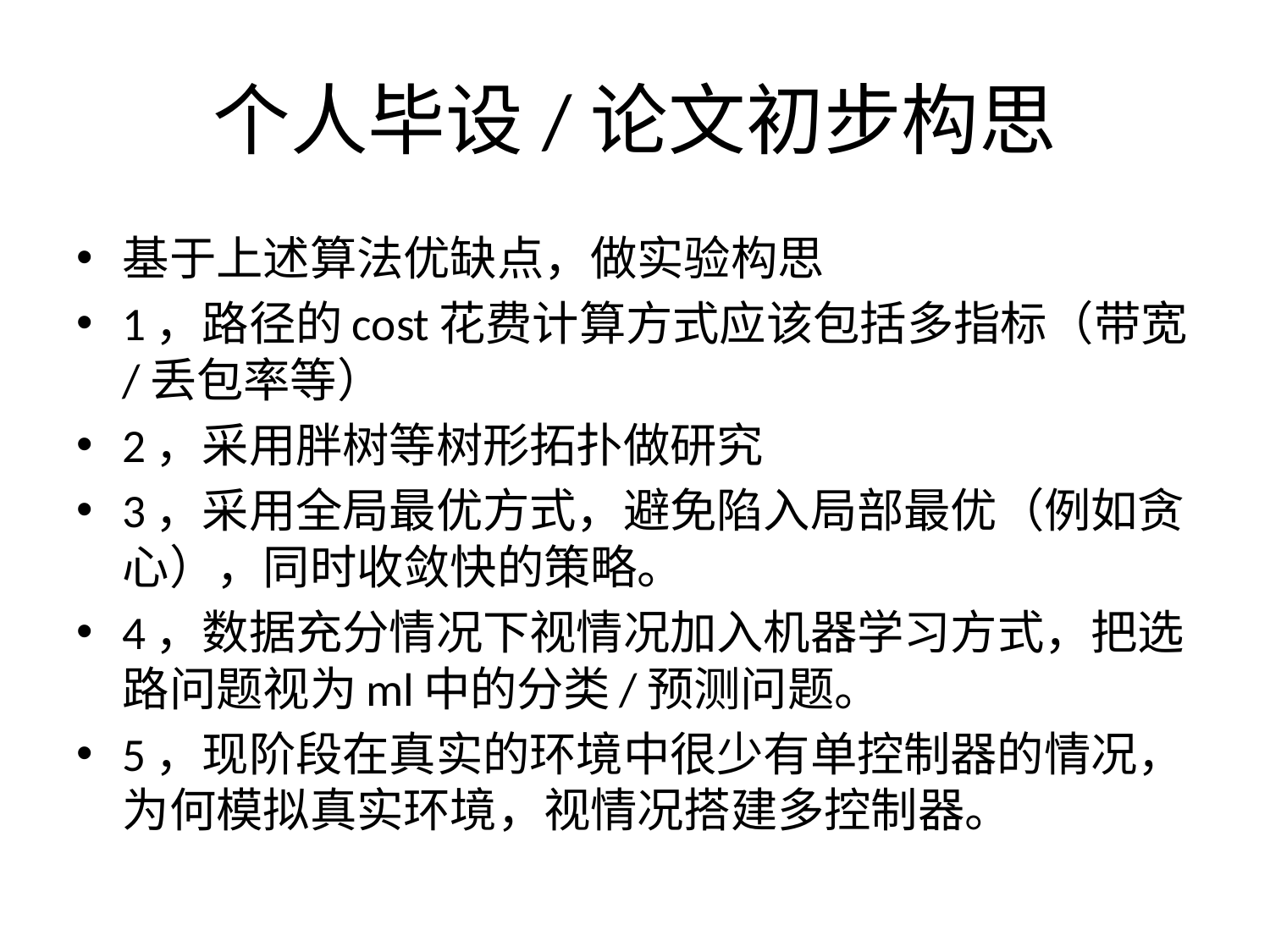

# 个人毕设/论文初步构思
基于上述算法优缺点，做实验构思
1，路径的cost花费计算方式应该包括多指标（带宽/丢包率等）
2，采用胖树等树形拓扑做研究
3，采用全局最优方式，避免陷入局部最优（例如贪心），同时收敛快的策略。
4，数据充分情况下视情况加入机器学习方式，把选路问题视为ml中的分类/预测问题。
5，现阶段在真实的环境中很少有单控制器的情况，为何模拟真实环境，视情况搭建多控制器。